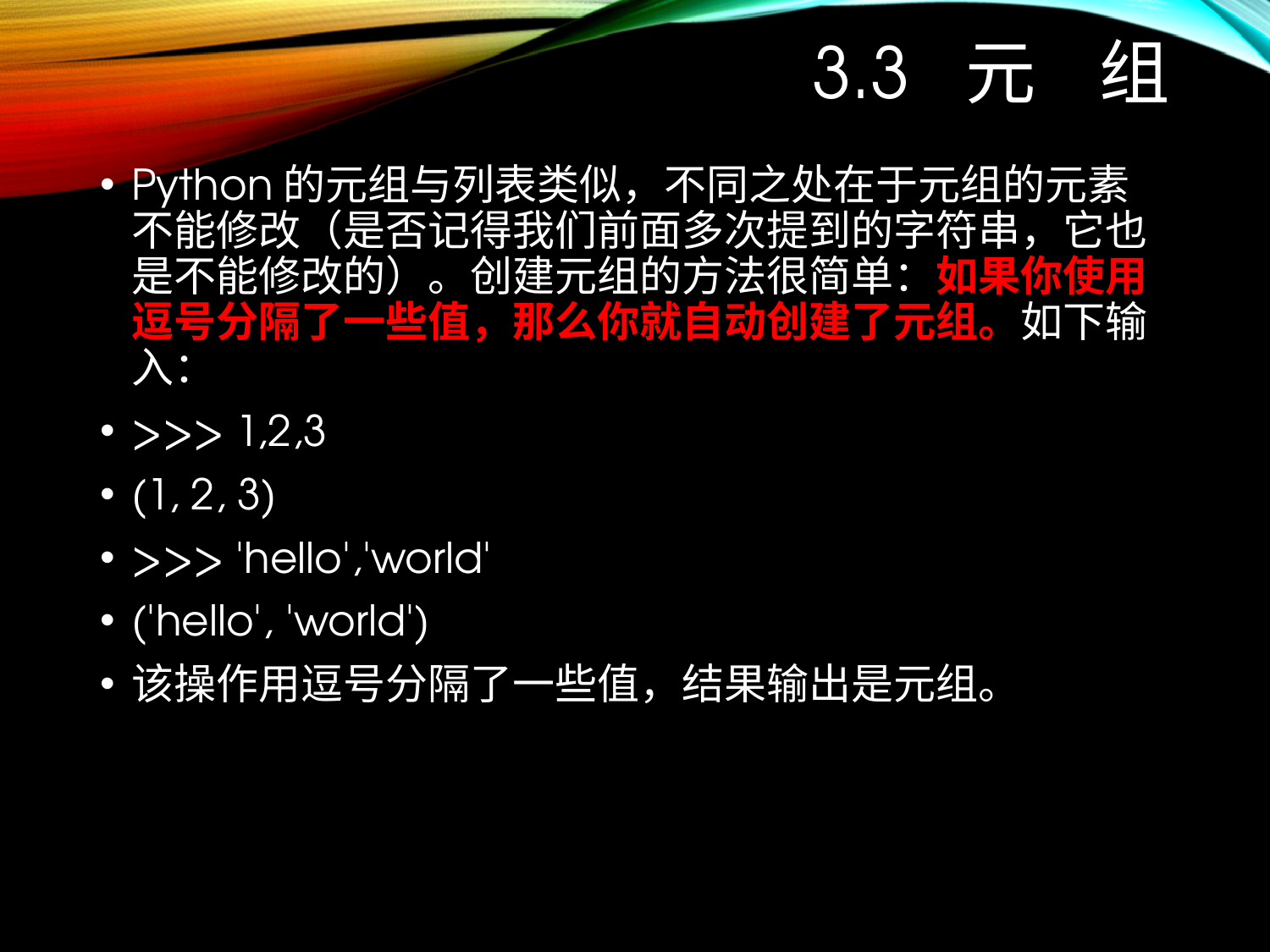

# 3.3  元    组
Python的元组与列表类似，不同之处在于元组的元素不能修改（是否记得我们前面多次提到的字符串，它也是不能修改的）。创建元组的方法很简单：如果你使用逗号分隔了一些值，那么你就自动创建了元组。如下输入：
>>> 1,2,3
(1, 2, 3)
>>> 'hello','world'
('hello', 'world')
该操作用逗号分隔了一些值，结果输出是元组。